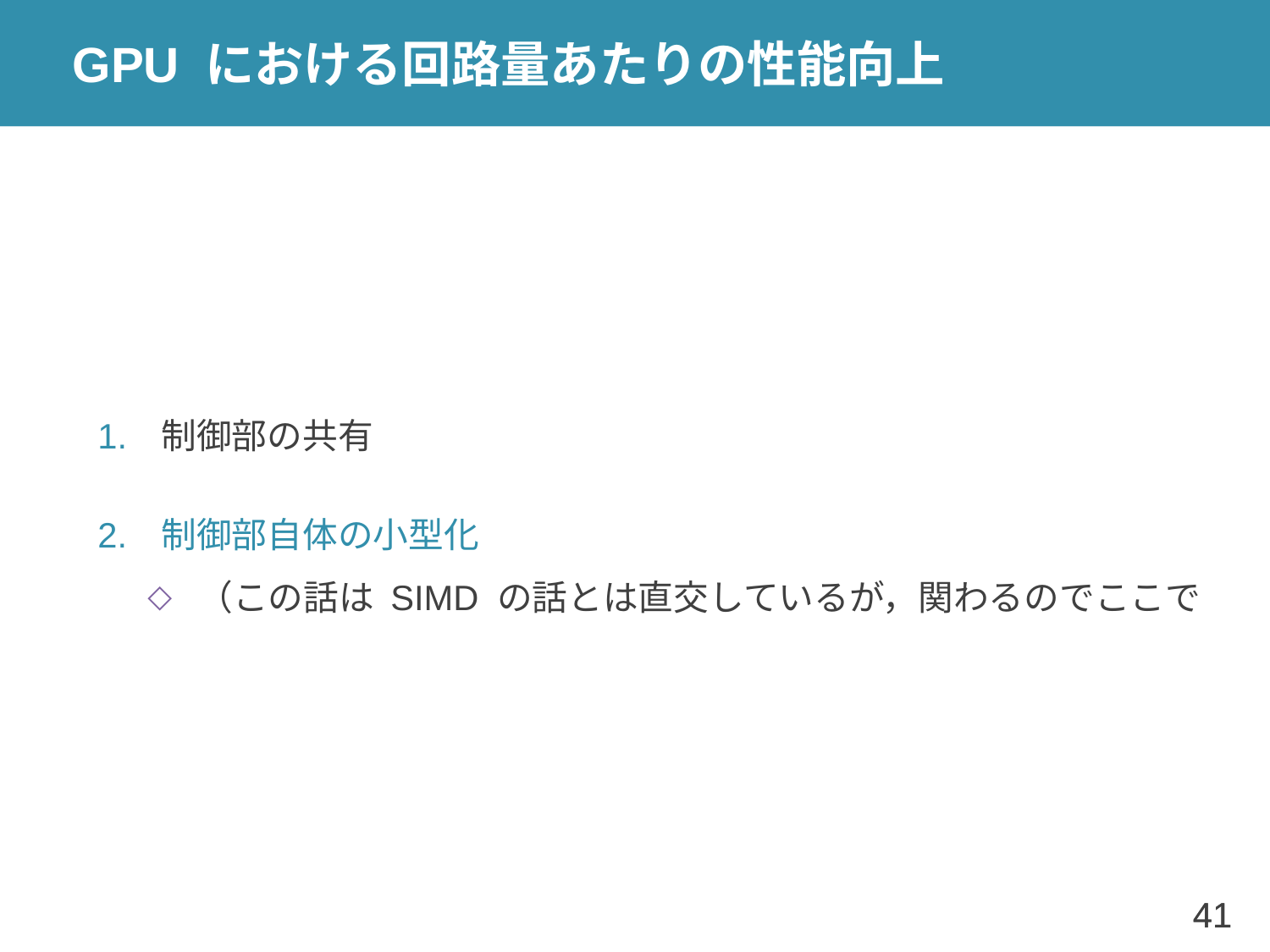

# GPU における回路量あたりの性能向上
制御部の共有
制御部自体の小型化
（この話は SIMD の話とは直交しているが，関わるのでここで